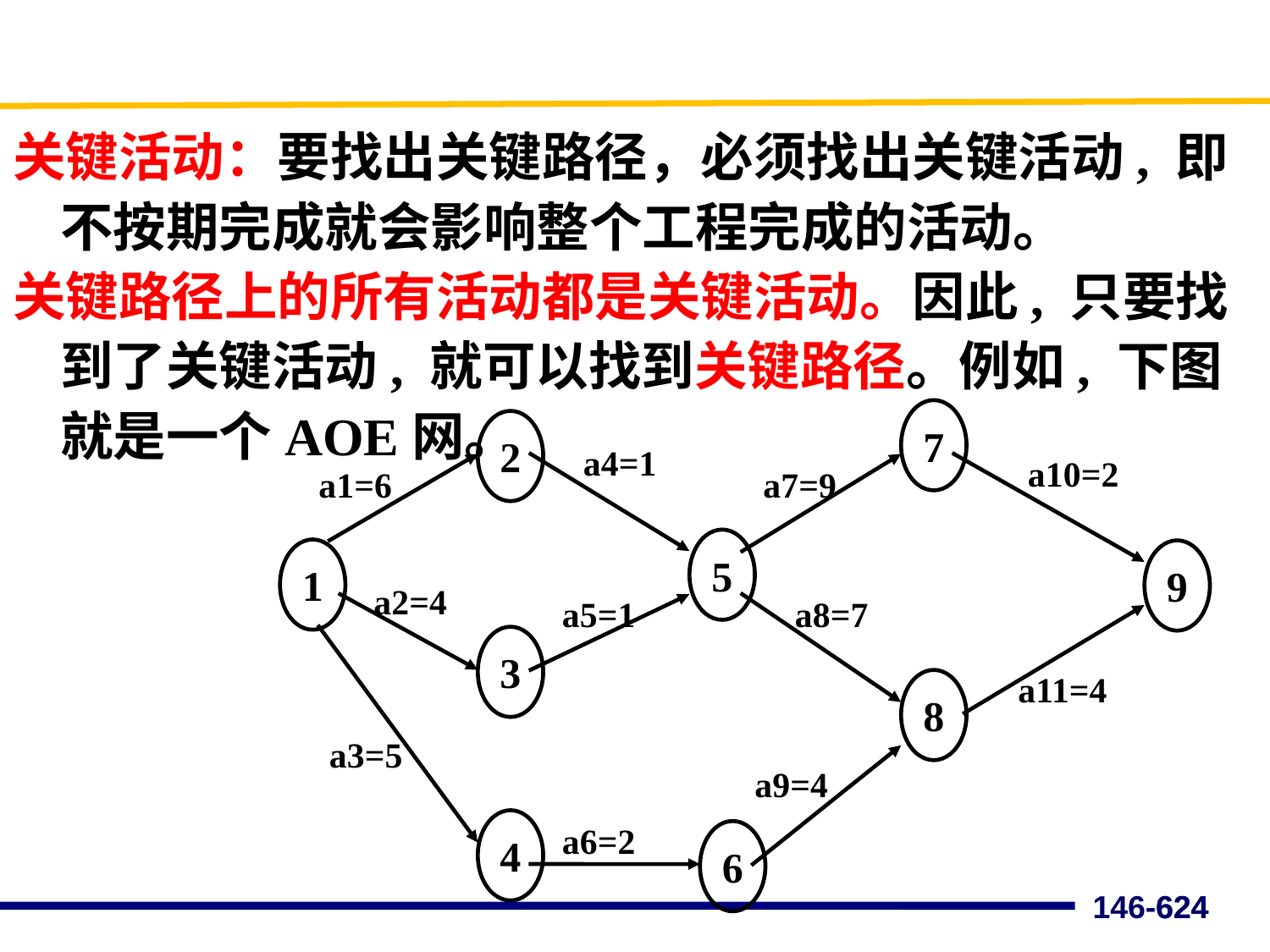

关键活动：要找出关键路径，必须找出关键活动, 即不按期完成就会影响整个工程完成的活动。
关键路径上的所有活动都是关键活动。因此, 只要找到了关键活动, 就可以找到关键路径。例如, 下图就是一个AOE网。
7
2
a4=1
a10=2

a1=6
a7=9
5
1
9
a2=4
a5=1
a8=7

3
a11=4
8
a3=5

a9=4
4
a6=2
6

624
146-624